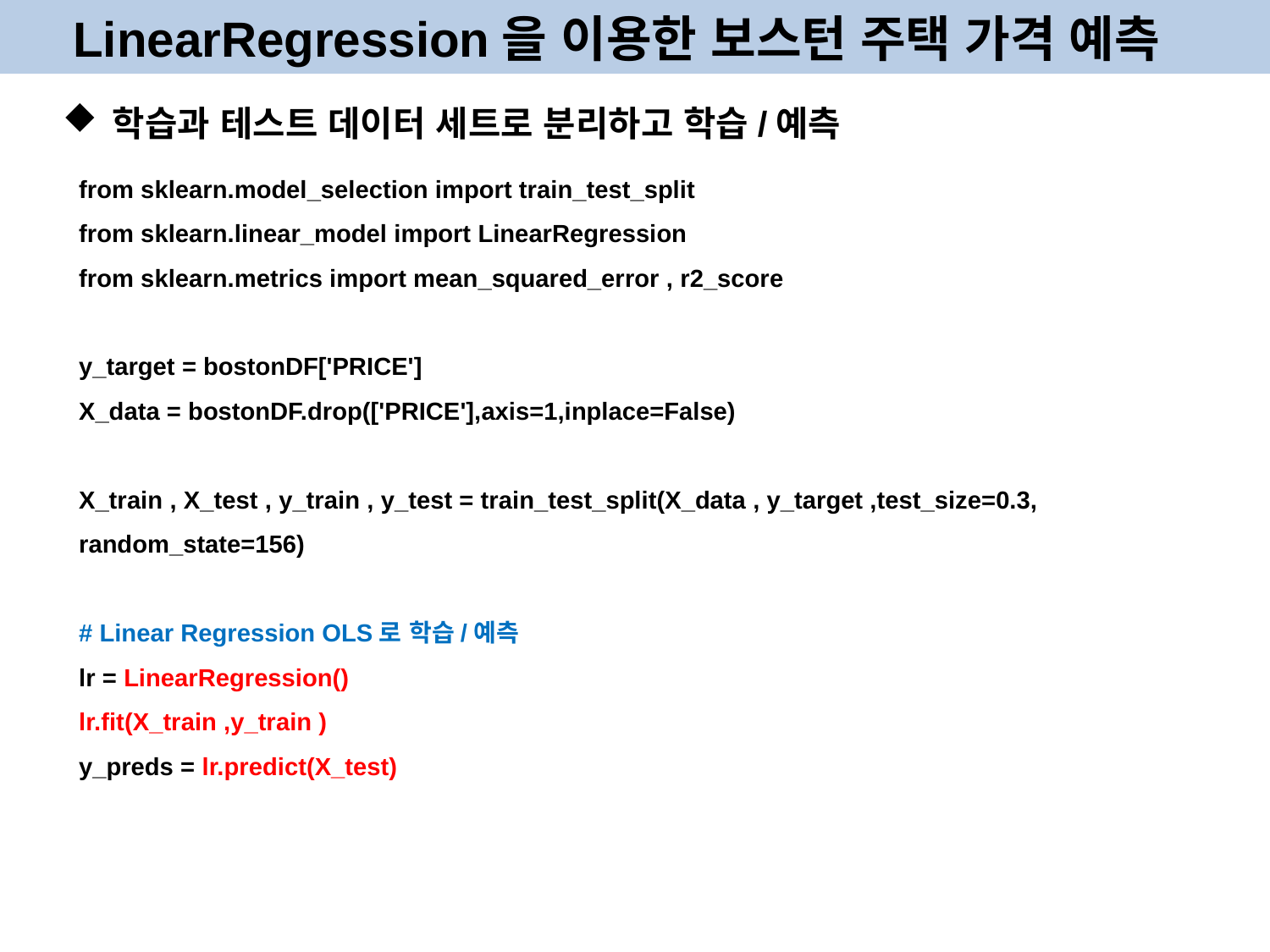

LinearRegression을 이용한 보스턴 주택 가격 예측
학습과 테스트 데이터 세트로 분리하고 학습/예측
from sklearn.model_selection import train_test_split
from sklearn.linear_model import LinearRegression
from sklearn.metrics import mean_squared_error , r2_score

y_target = bostonDF['PRICE']
X_data = bostonDF.drop(['PRICE'],axis=1,inplace=False)

X_train , X_test , y_train , y_test = train_test_split(X_data , y_target ,test_size=0.3, random_state=156)

# Linear Regression OLS로 학습/예측
lr = LinearRegression()
lr.fit(X_train ,y_train )
y_preds = lr.predict(X_test)